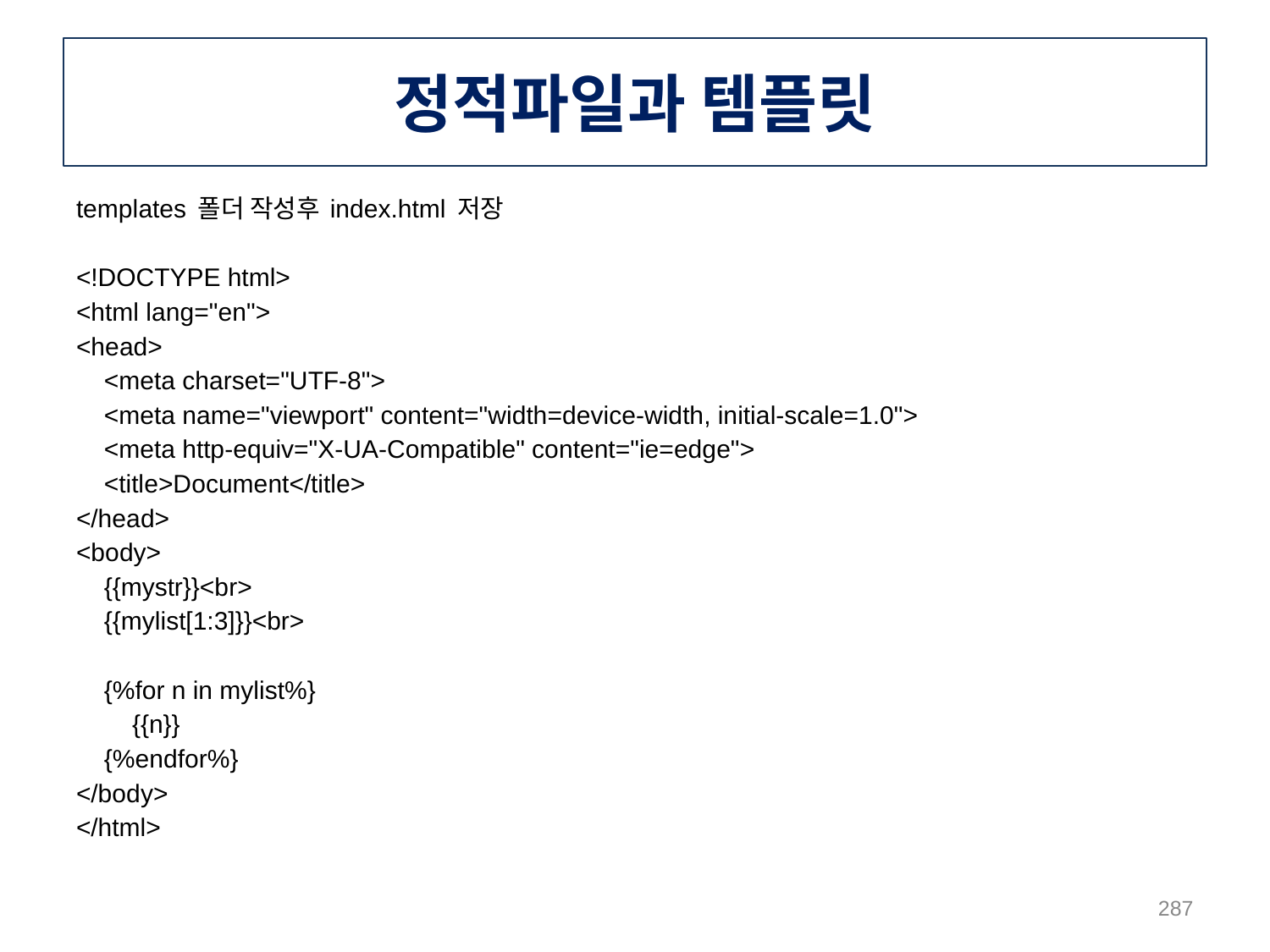

# 정적파일과 템플릿
templates 폴더 작성후 index.html 저장

<!DOCTYPE html>
<html lang="en">
<head>
    <meta charset="UTF-8">
    <meta name="viewport" content="width=device-width, initial-scale=1.0">
    <meta http-equiv="X-UA-Compatible" content="ie=edge">
    <title>Document</title>
</head>
<body>
    {{mystr}}<br>
    {{mylist[1:3]}}<br>

    {%for n in mylist%}
        {{n}}
    {%endfor%}
</body>
</html>
287